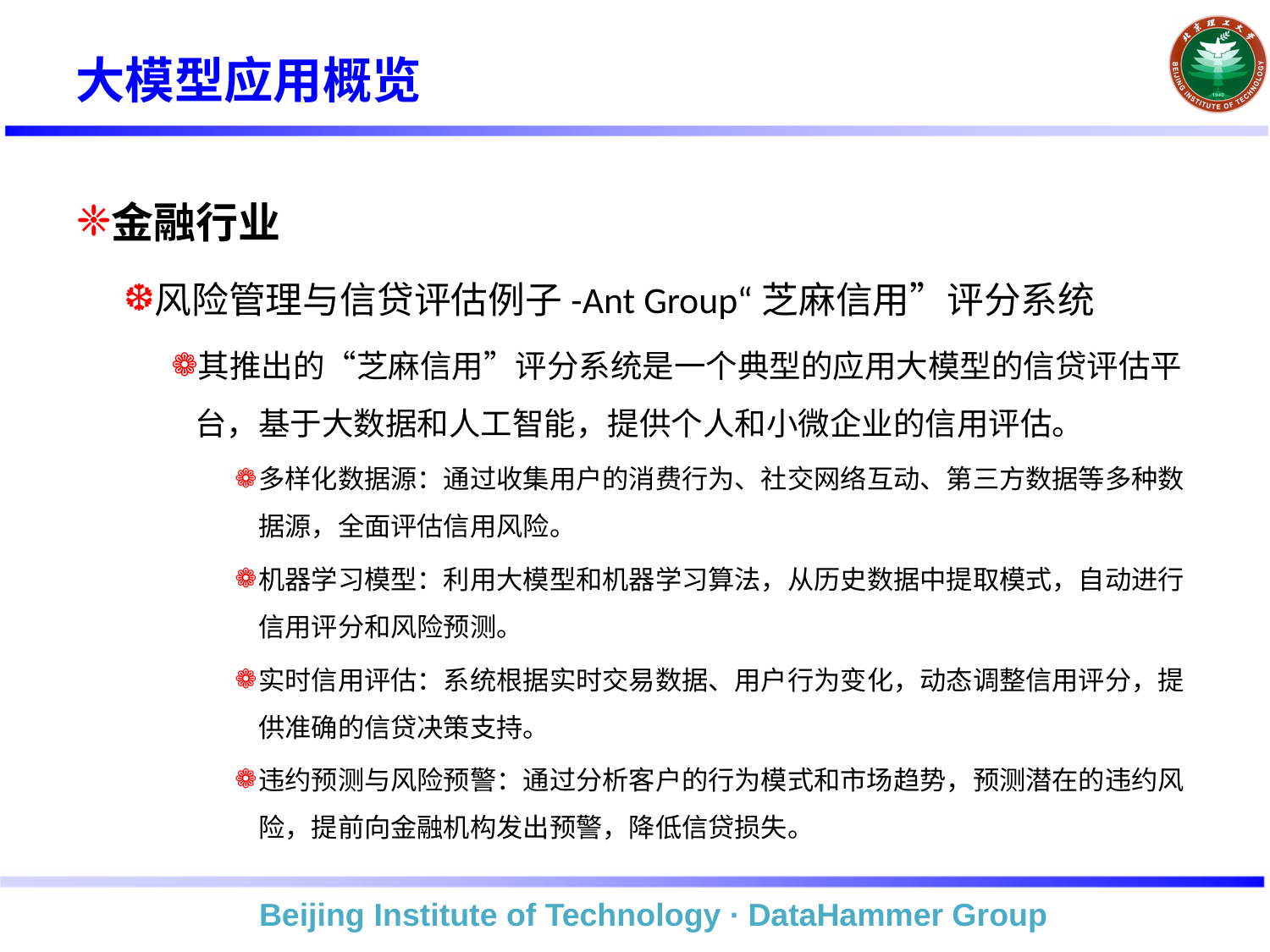

# 大模型应用概览
金融行业
风险管理与信贷评估例子-Ant Group“芝麻信用”评分系统
其推出的“芝麻信用”评分系统是一个典型的应用大模型的信贷评估平台，基于大数据和人工智能，提供个人和小微企业的信用评估。
多样化数据源：通过收集用户的消费行为、社交网络互动、第三方数据等多种数据源，全面评估信用风险。
机器学习模型：利用大模型和机器学习算法，从历史数据中提取模式，自动进行信用评分和风险预测。
实时信用评估：系统根据实时交易数据、用户行为变化，动态调整信用评分，提供准确的信贷决策支持。
违约预测与风险预警：通过分析客户的行为模式和市场趋势，预测潜在的违约风险，提前向金融机构发出预警，降低信贷损失。